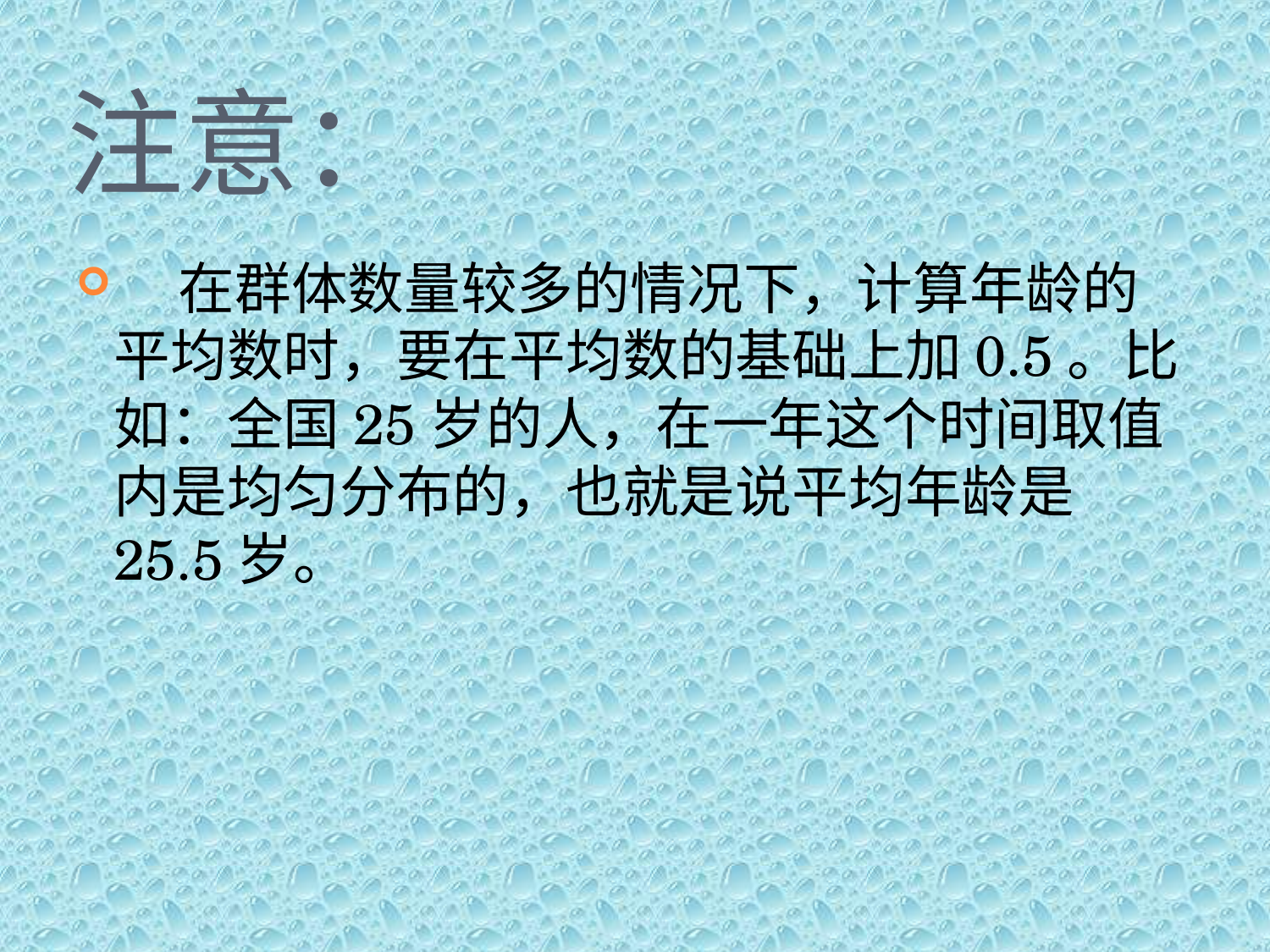

# 注意：
    在群体数量较多的情况下，计算年龄的平均数时，要在平均数的基础上加0.5。比如：全国25岁的人，在一年这个时间取值内是均匀分布的，也就是说平均年龄是25.5岁。